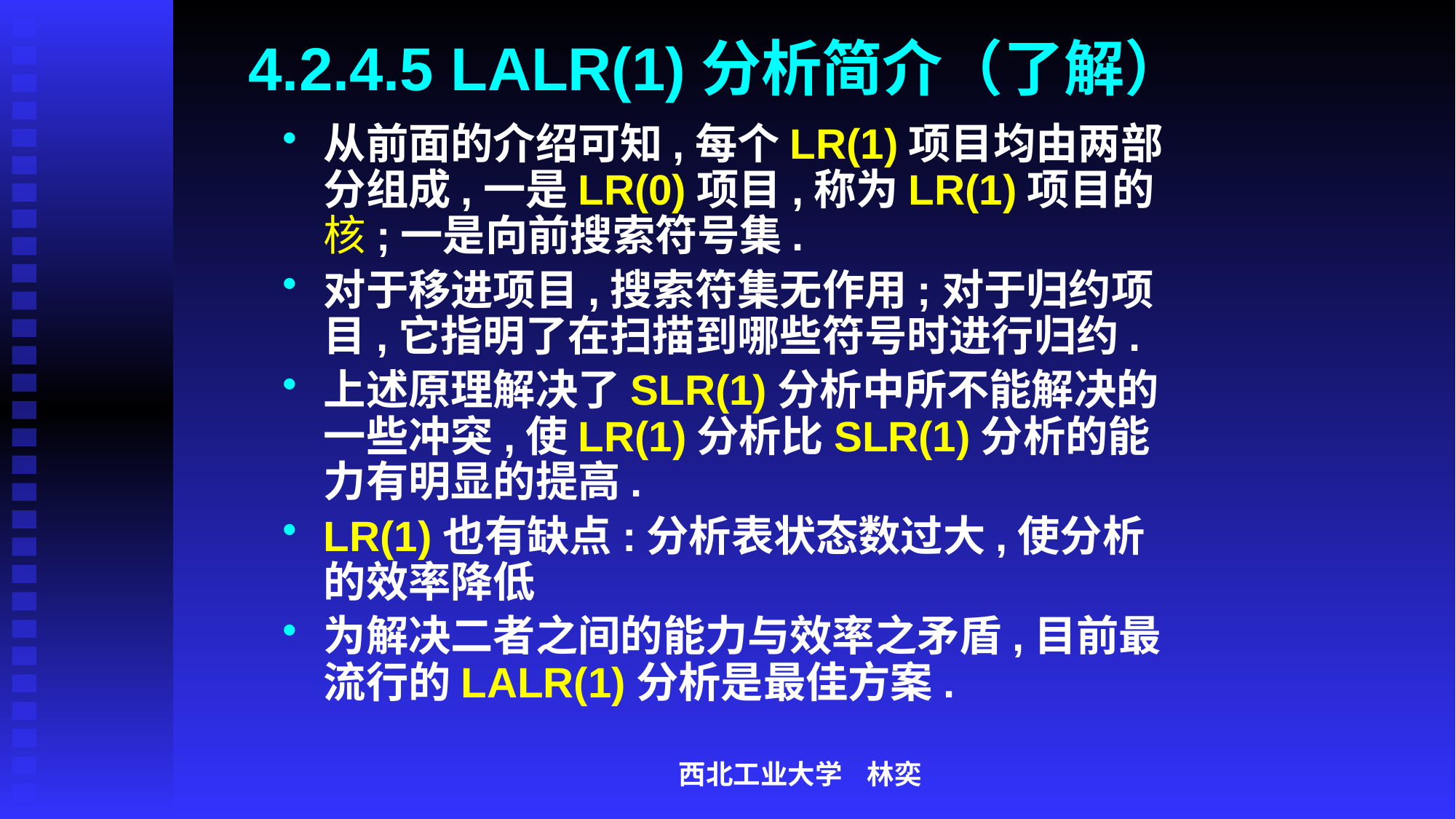

# 4.2.4.5 LALR(1)分析简介（了解）
从前面的介绍可知,每个LR(1)项目均由两部分组成,一是LR(0)项目,称为LR(1)项目的核;一是向前搜索符号集.
对于移进项目,搜索符集无作用;对于归约项目,它指明了在扫描到哪些符号时进行归约.
上述原理解决了SLR(1)分析中所不能解决的一些冲突,使LR(1)分析比SLR(1)分析的能力有明显的提高.
LR(1)也有缺点:分析表状态数过大,使分析的效率降低
为解决二者之间的能力与效率之矛盾,目前最流行的LALR(1)分析是最佳方案.

西北工业大学    林奕
117